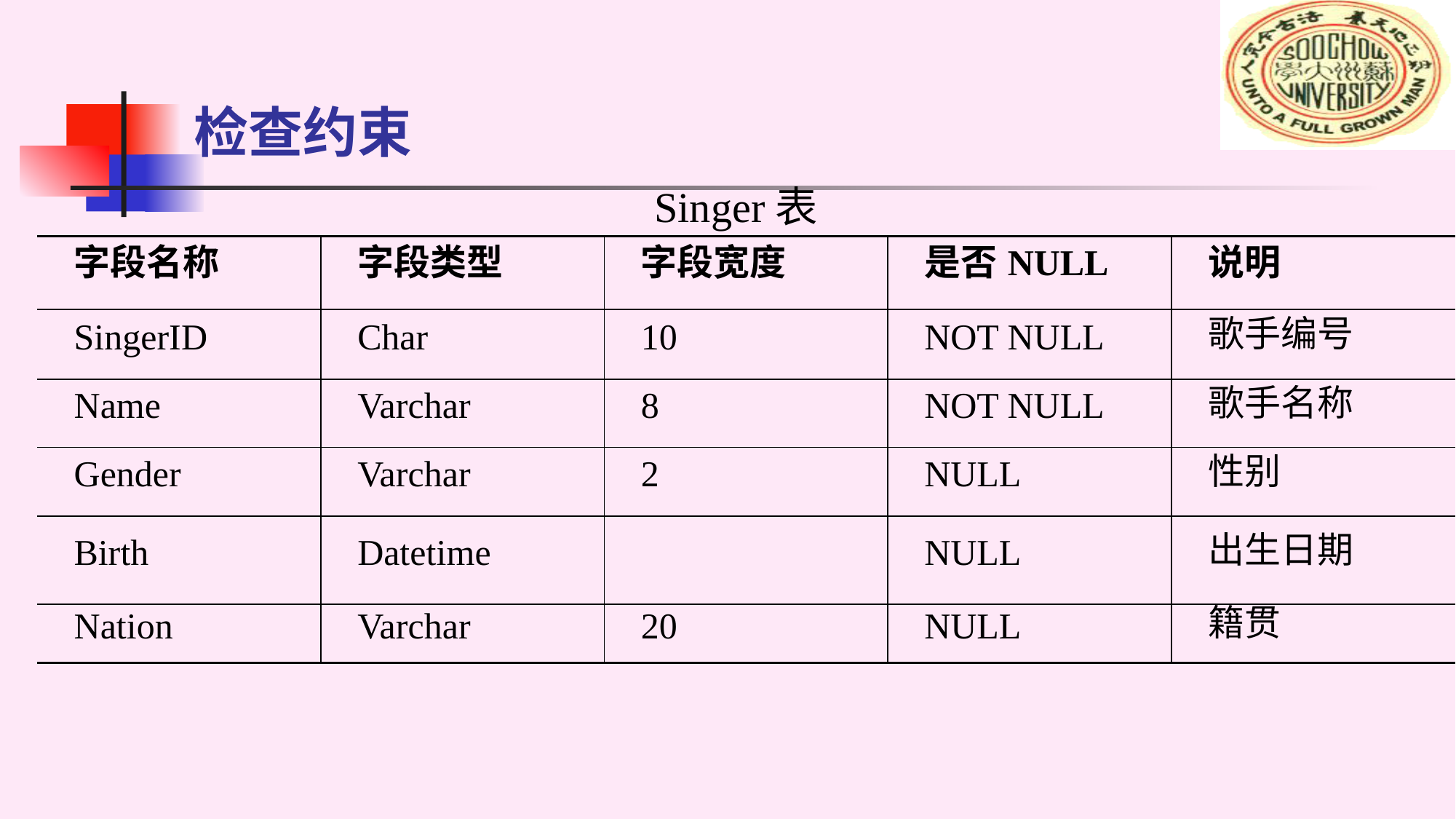

# 检查约束
Singer表
| 字段名称 | 字段类型 | 字段宽度 | 是否NULL | 说明 |
| --- | --- | --- | --- | --- |
| SingerID | Char | 10 | NOT NULL | 歌手编号 |
| Name | Varchar | 8 | NOT NULL | 歌手名称 |
| Gender | Varchar | 2 | NULL | 性别 |
| Birth | Datetime |  | NULL | 出生日期 |
| Nation | Varchar | 20 | NULL | 籍贯 |